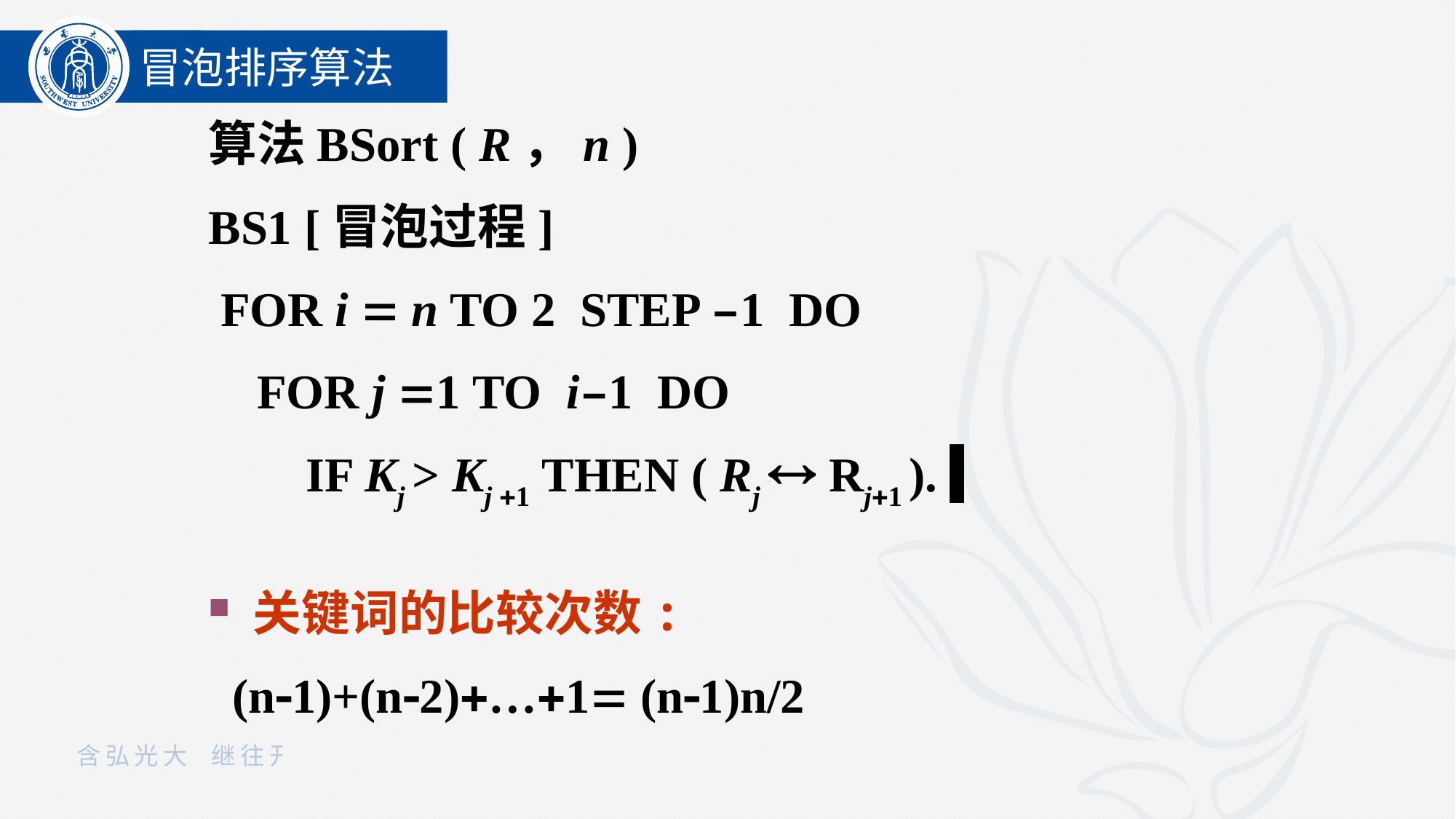

冒泡排序算法
算法BSort ( R，n )
BS1 [冒泡过程]
 FOR i = n TO 2  STEP –1  DO
    FOR j =1 TO  i–1  DO
        IF Kj > Kj +1 THEN ( Rj ↔ Rj+1 ). ▌

 关键词的比较次数:
  (n−1)+(n−2)+…+1= (n−1)n/2